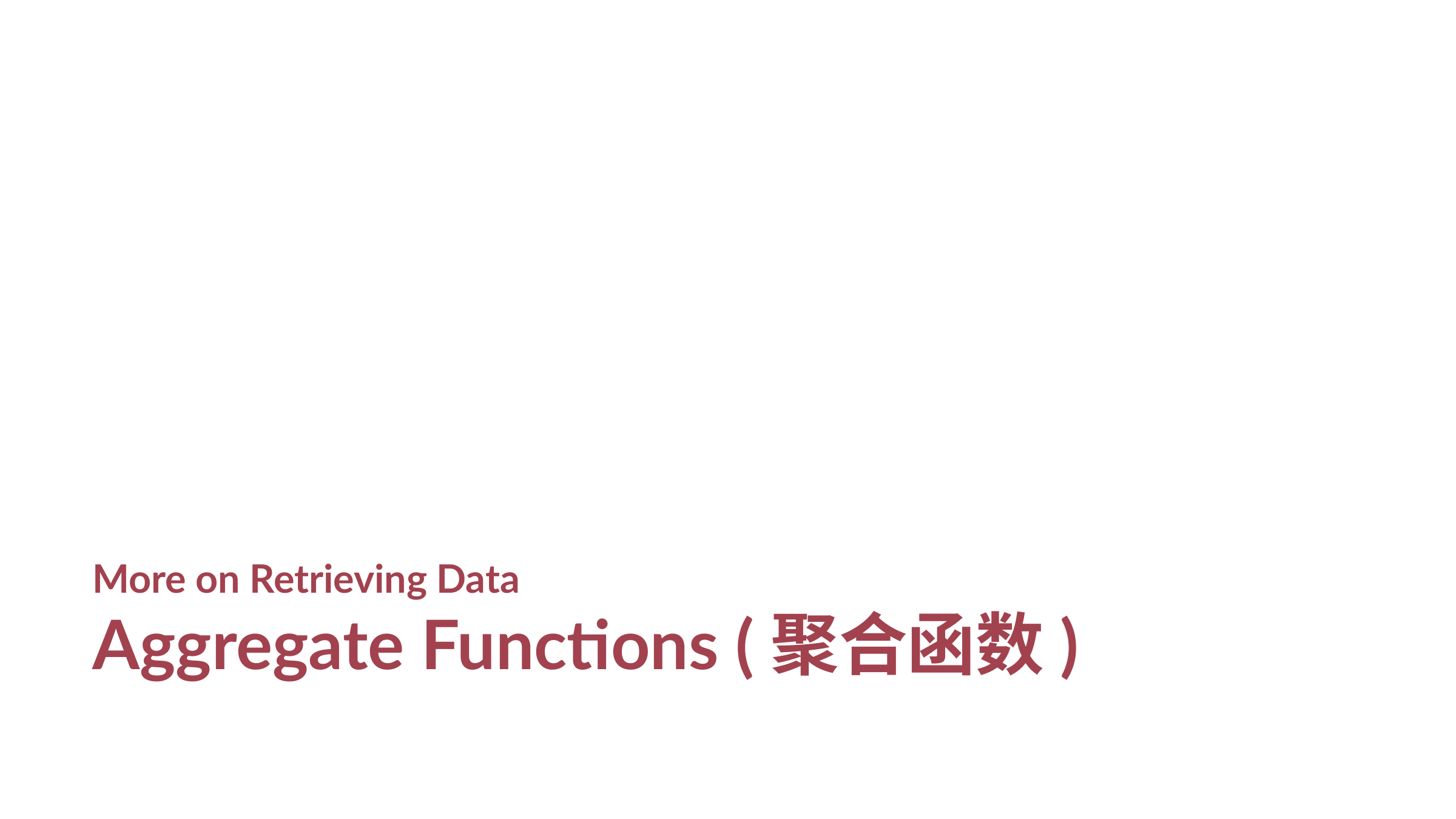

# More on Retrieving Data Aggregate Functions (聚合函数)